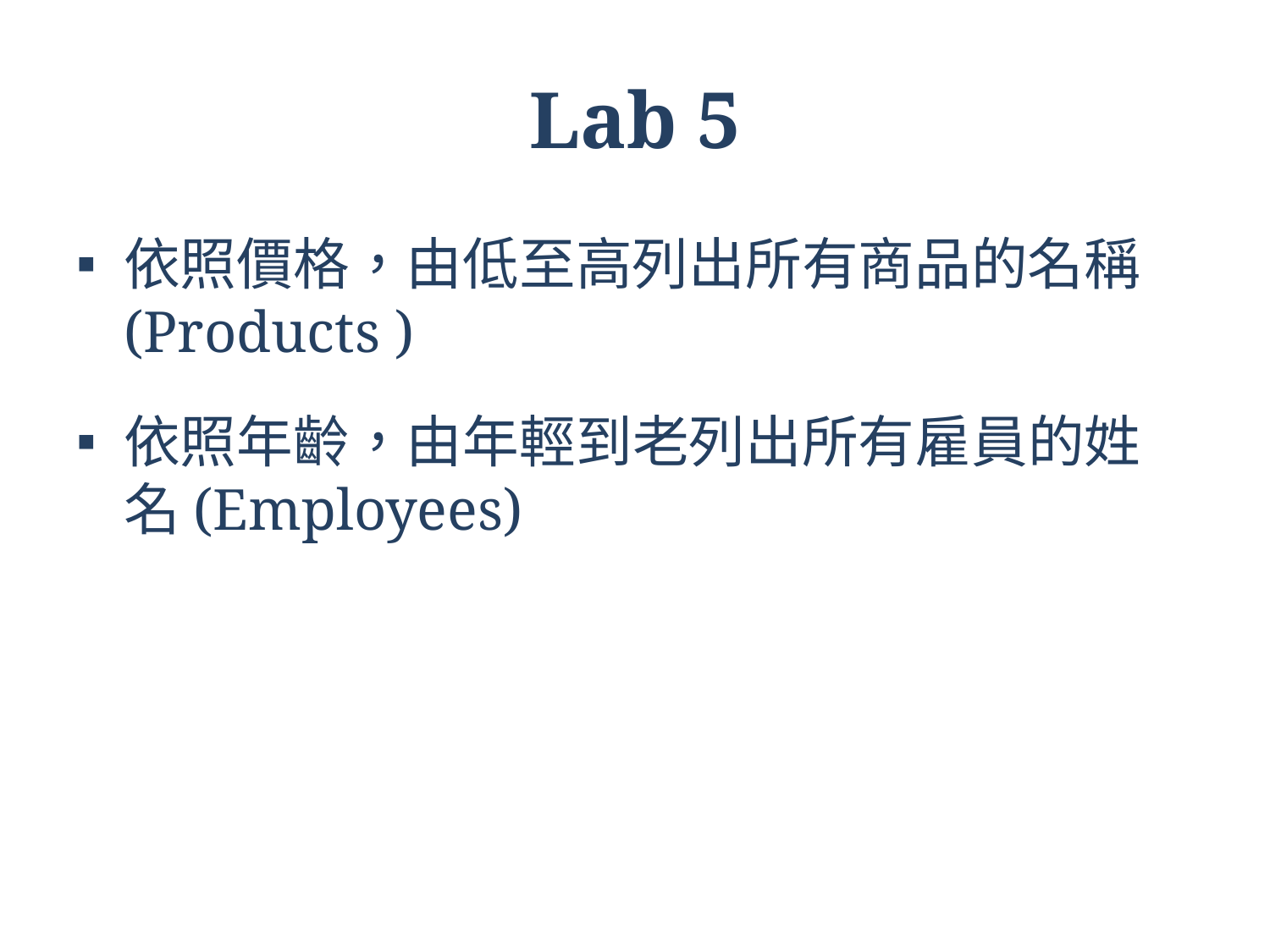

# Lab 5
依照價格，由低至高列出所有商品的名稱(Products )
依照年齡，由年輕到老列出所有雇員的姓名(Employees)